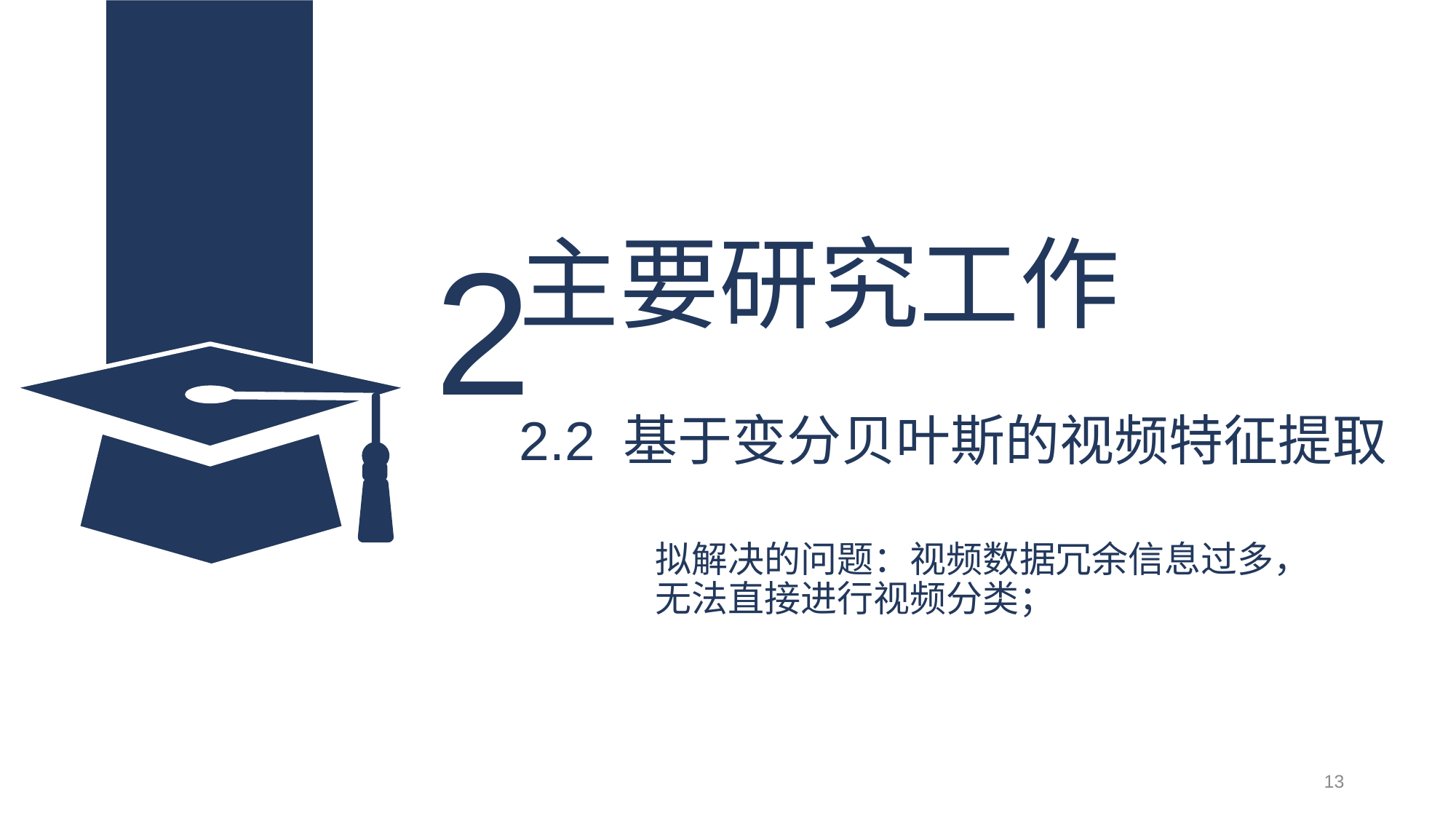

2
主要研究工作

2.2 基于变分贝叶斯的视频特征提取

拟解决的问题：视频数据冗余信息过多，无法直接进行视频分类；
13